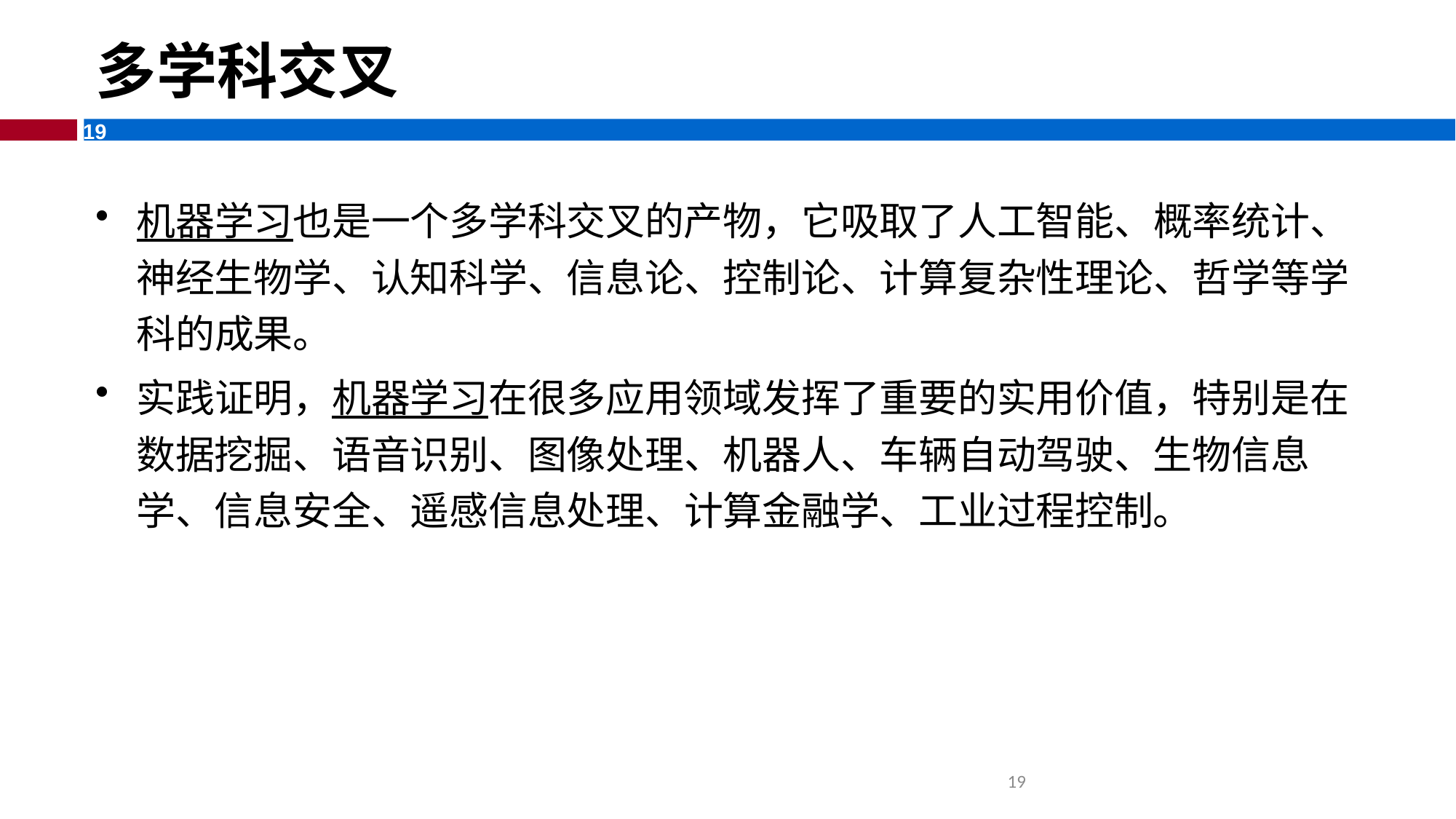

# 多学科交叉
机器学习也是一个多学科交叉的产物，它吸取了人工智能、概率统计、神经生物学、认知科学、信息论、控制论、计算复杂性理论、哲学等学科的成果。
实践证明，机器学习在很多应用领域发挥了重要的实用价值，特别是在数据挖掘、语音识别、图像处理、机器人、车辆自动驾驶、生物信息学、信息安全、遥感信息处理、计算金融学、工业过程控制。
19